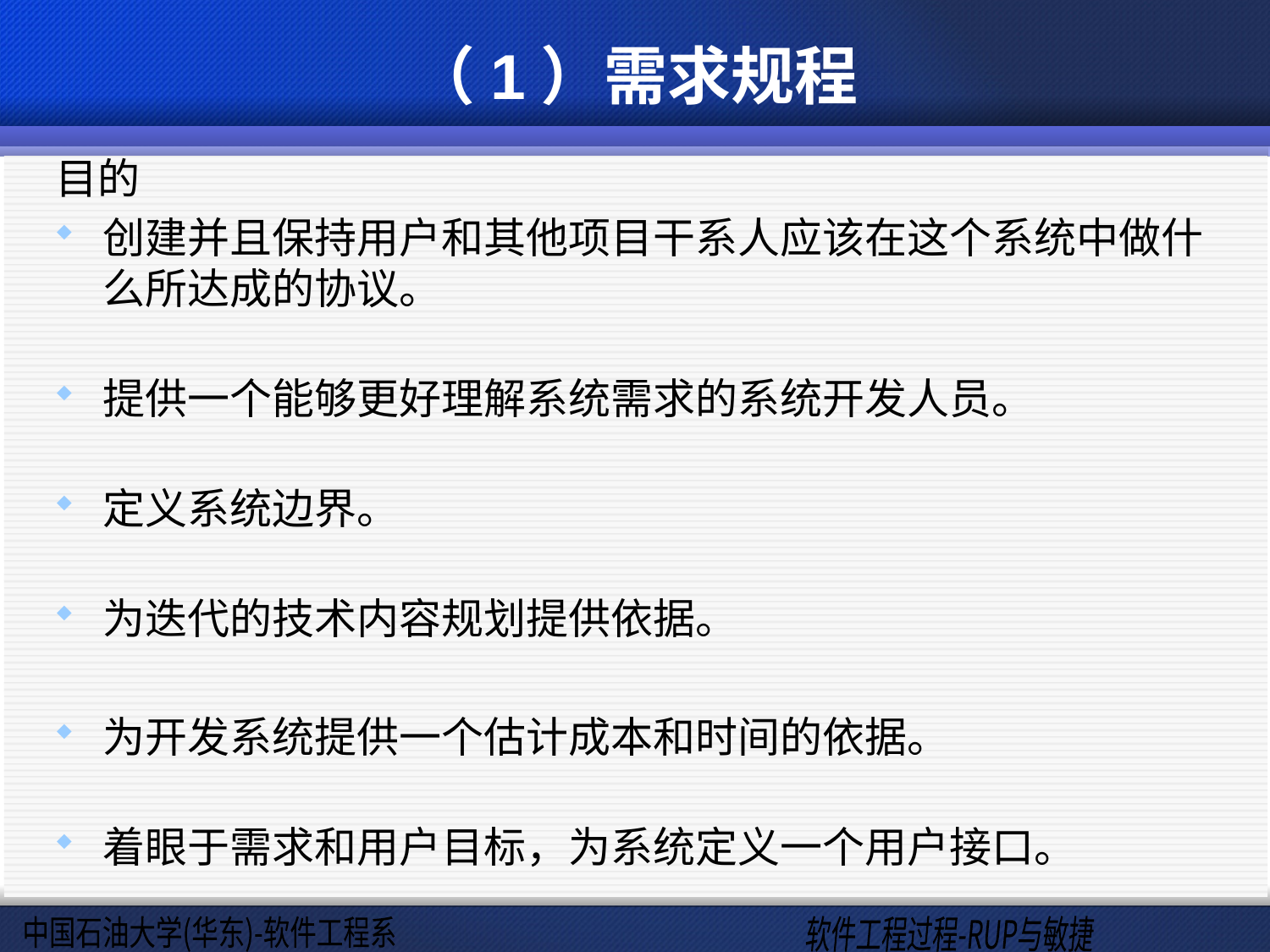

# （1）需求规程
目的
创建并且保持用户和其他项目干系人应该在这个系统中做什么所达成的协议。
提供一个能够更好理解系统需求的系统开发人员。
定义系统边界。
为迭代的技术内容规划提供依据。

为开发系统提供一个估计成本和时间的依据。
着眼于需求和用户目标，为系统定义一个用户接口。